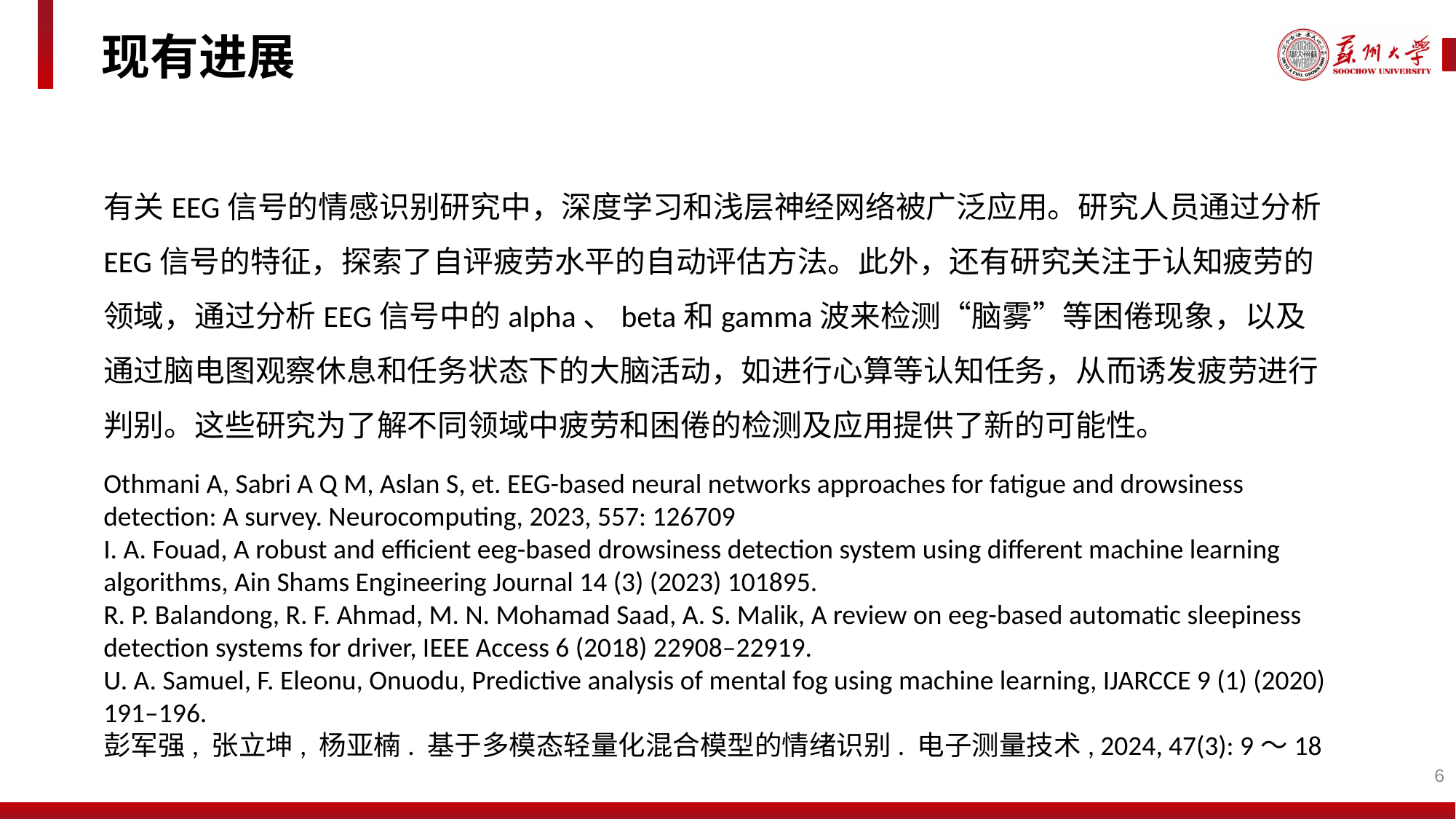

现有进展
有关EEG信号的情感识别研究中，深度学习和浅层神经网络被广泛应用。研究人员通过分析EEG信号的特征，探索了自评疲劳水平的自动评估方法。此外，还有研究关注于认知疲劳的领域，通过分析EEG信号中的alpha、beta和gamma波来检测“脑雾”等困倦现象，以及通过脑电图观察休息和任务状态下的大脑活动，如进行心算等认知任务，从而诱发疲劳进行判别。这些研究为了解不同领域中疲劳和困倦的检测及应用提供了新的可能性。
Othmani A, Sabri A Q M, Aslan S, et. EEG-based neural networks approaches for fatigue and drowsiness detection: A survey. Neurocomputing, 2023, 557: 126709
I. A. Fouad, A robust and efficient eeg-based drowsiness detection system using different machine learning algorithms, Ain Shams Engineering Journal 14 (3) (2023) 101895.
R. P. Balandong, R. F. Ahmad, M. N. Mohamad Saad, A. S. Malik, A review on eeg-based automatic sleepiness detection systems for driver, IEEE Access 6 (2018) 22908–22919.
U. A. Samuel, F. Eleonu, Onuodu, Predictive analysis of mental fog using machine learning, IJARCCE 9 (1) (2020) 191–196.
彭军强, 张立坤, 杨亚楠. 基于多模态轻量化混合模型的情绪识别. 电子测量技术, 2024, 47(3): 9～18

6